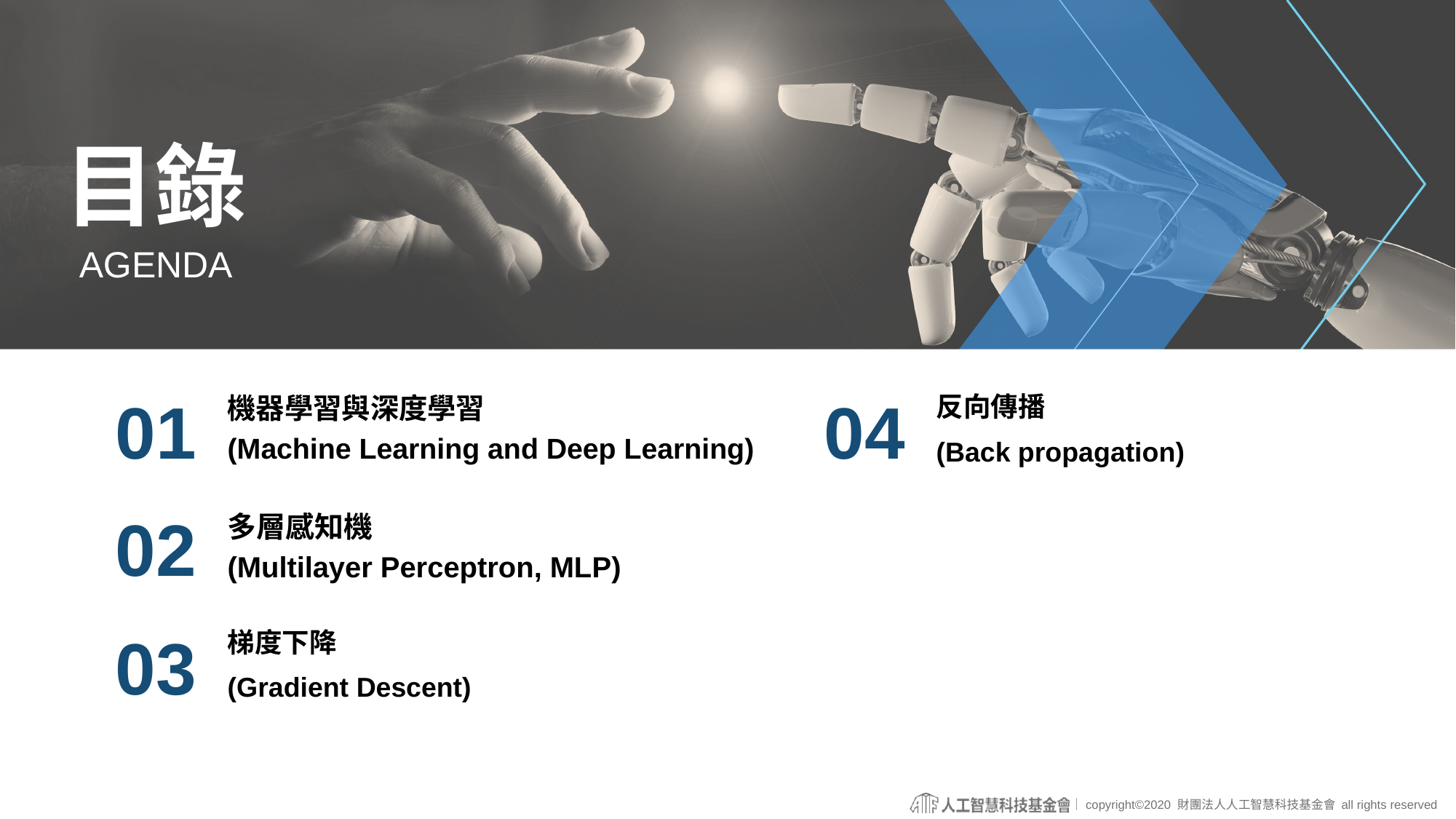

01
機器學習與深度學習
(Machine Learning and Deep Learning)
04
反向傳播
(Back propagation)
02
多層感知機
(Multilayer Perceptron, MLP)
梯度下降
(Gradient Descent)
03